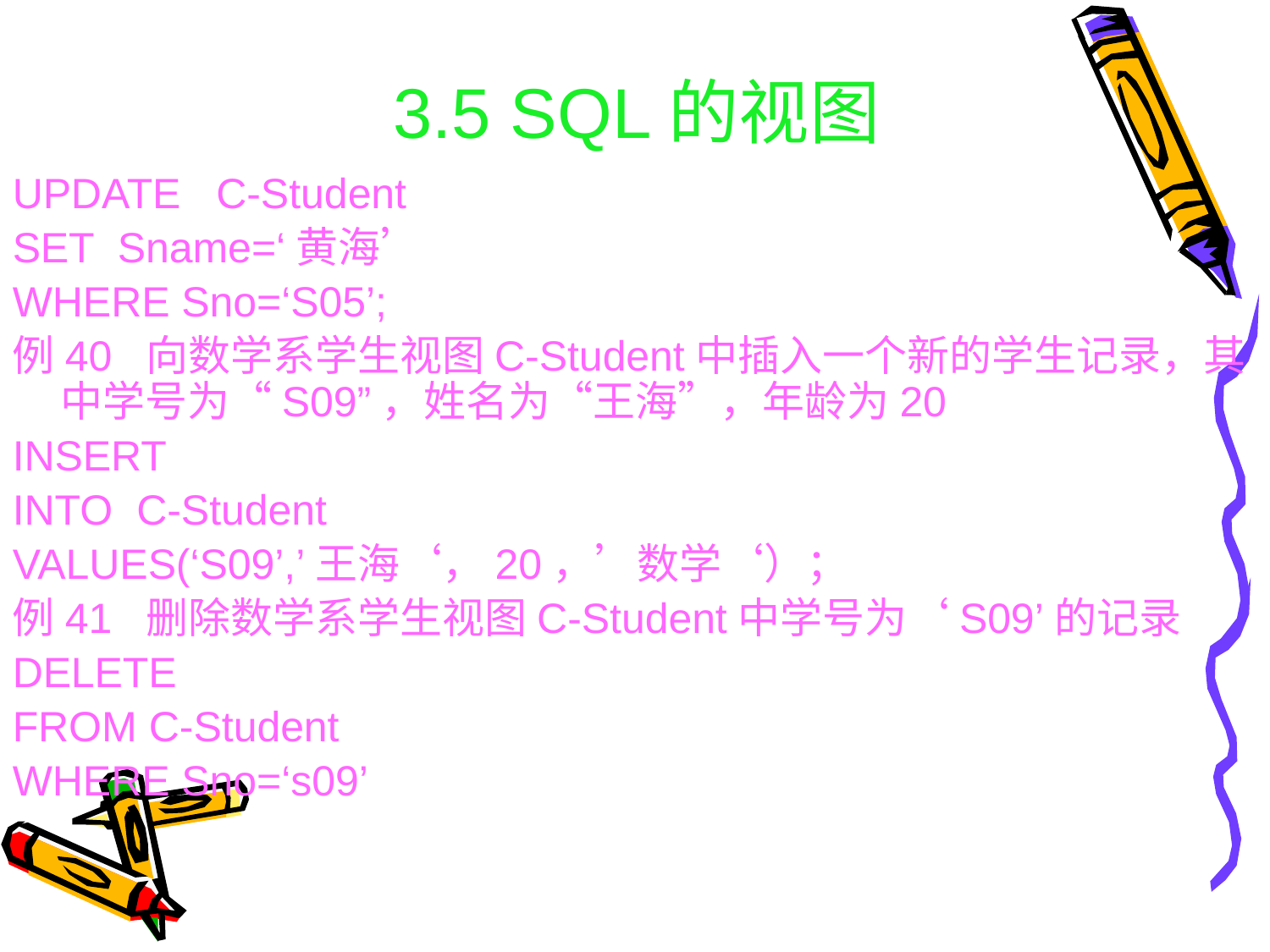

# 3.5 SQL的视图
UPDATE   C-Student
SET  Sname=‘黄海’
WHERE Sno=‘S05’;
例40  向数学系学生视图C-Student中插入一个新的学生记录，其中学号为“S09”，姓名为“王海”，年龄为20
INSERT
INTO  C-Student
VALUES(‘S09’,’王海‘，20，’数学‘）；
例41  删除数学系学生视图C-Student中学号为‘S09’的记录
DELETE
FROM C-Student
WHERE Sno=‘s09’